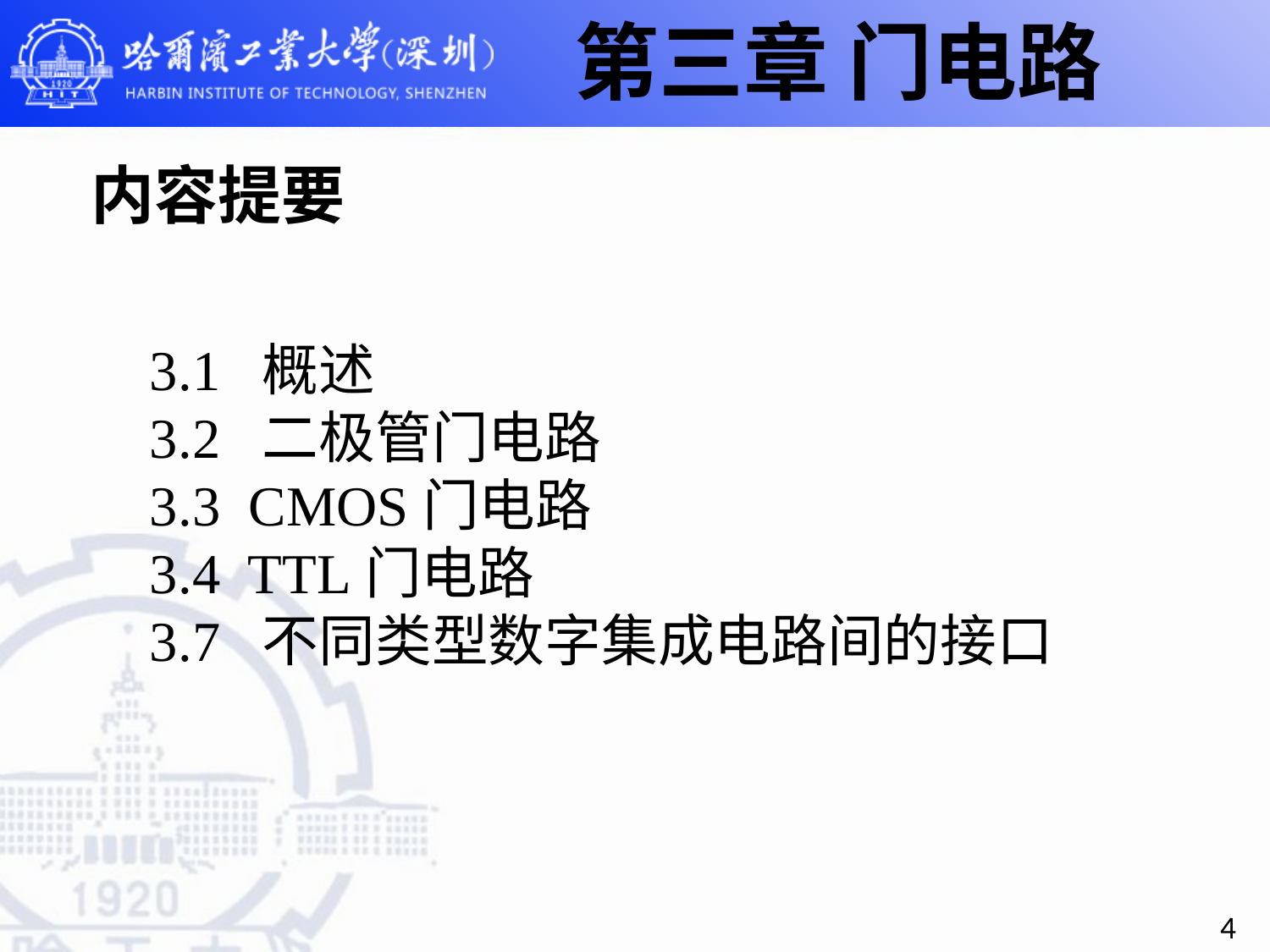

第三章 门电路
 内容提要

3.1  概述
3.2  二极管门电路
3.3  CMOS门电路
3.4  TTL门电路
3.7  不同类型数字集成电路间的接口